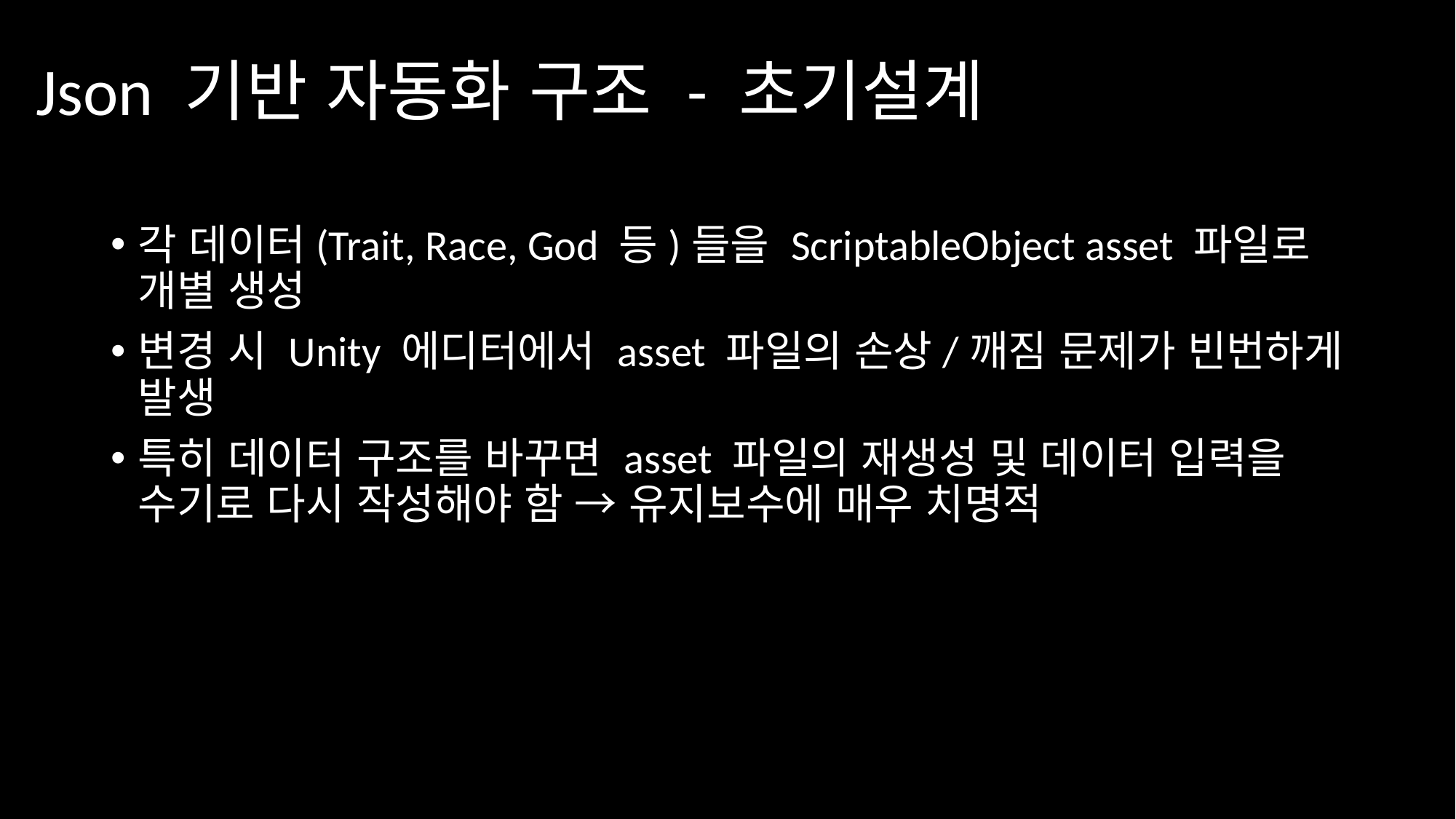

# Json 기반 자동화 구조 - 초기설계
각 데이터(Trait, Race, God 등)들을 ScriptableObject asset 파일로 개별 생성
변경 시 Unity 에디터에서 asset 파일의 손상/깨짐 문제가 빈번하게 발생
특히 데이터 구조를 바꾸면 asset 파일의 재생성 및 데이터 입력을 수기로 다시 작성해야 함 → 유지보수에 매우 치명적